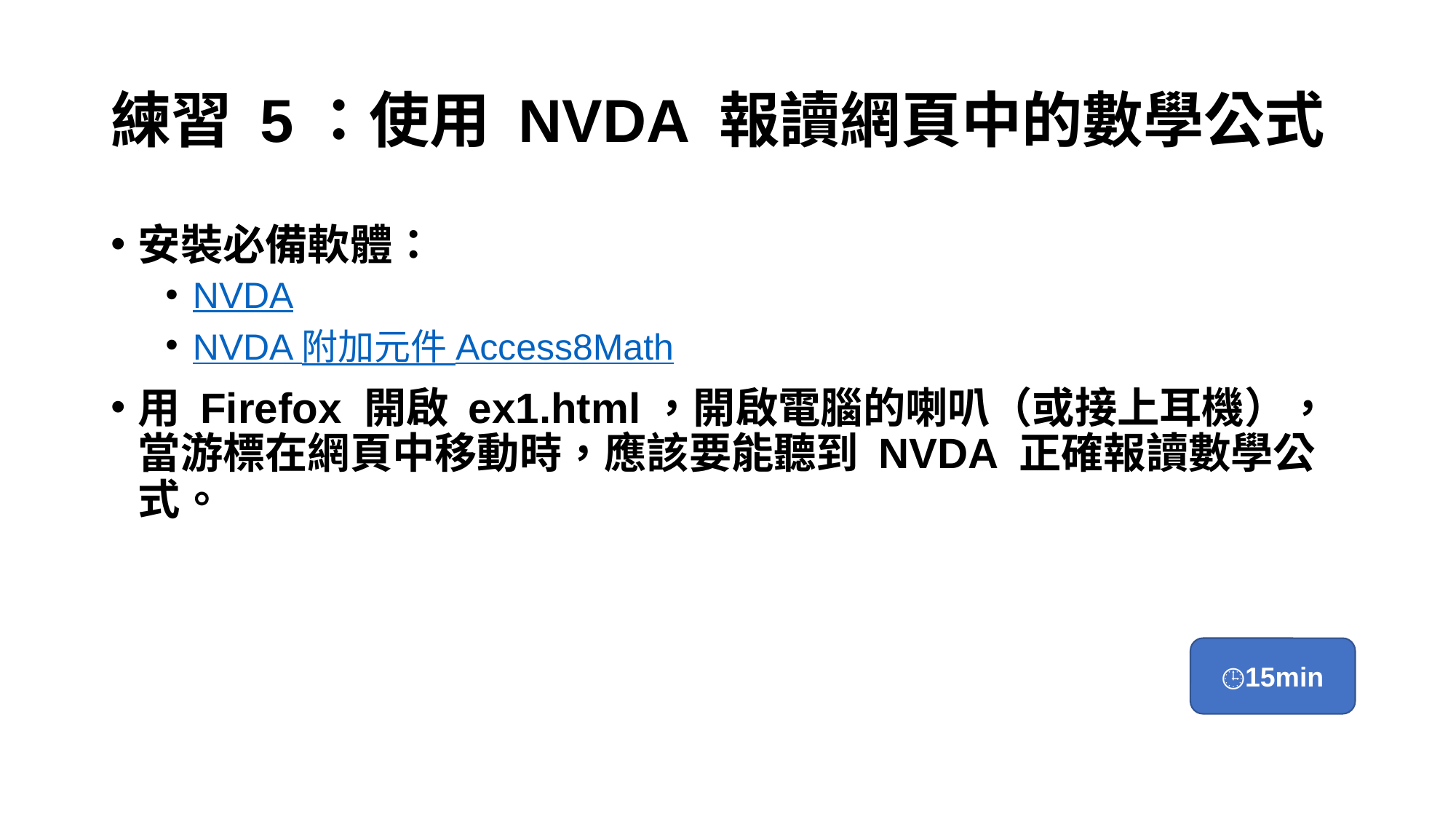

# 練習 5：使用 NVDA 報讀網頁中的數學公式
安裝必備軟體：
NVDA
NVDA 附加元件 Access8Math
用 Firefox 開啟 ex1.html，開啟電腦的喇叭（或接上耳機），當游標在網頁中移動時，應該要能聽到 NVDA 正確報讀數學公式。

🕒15min